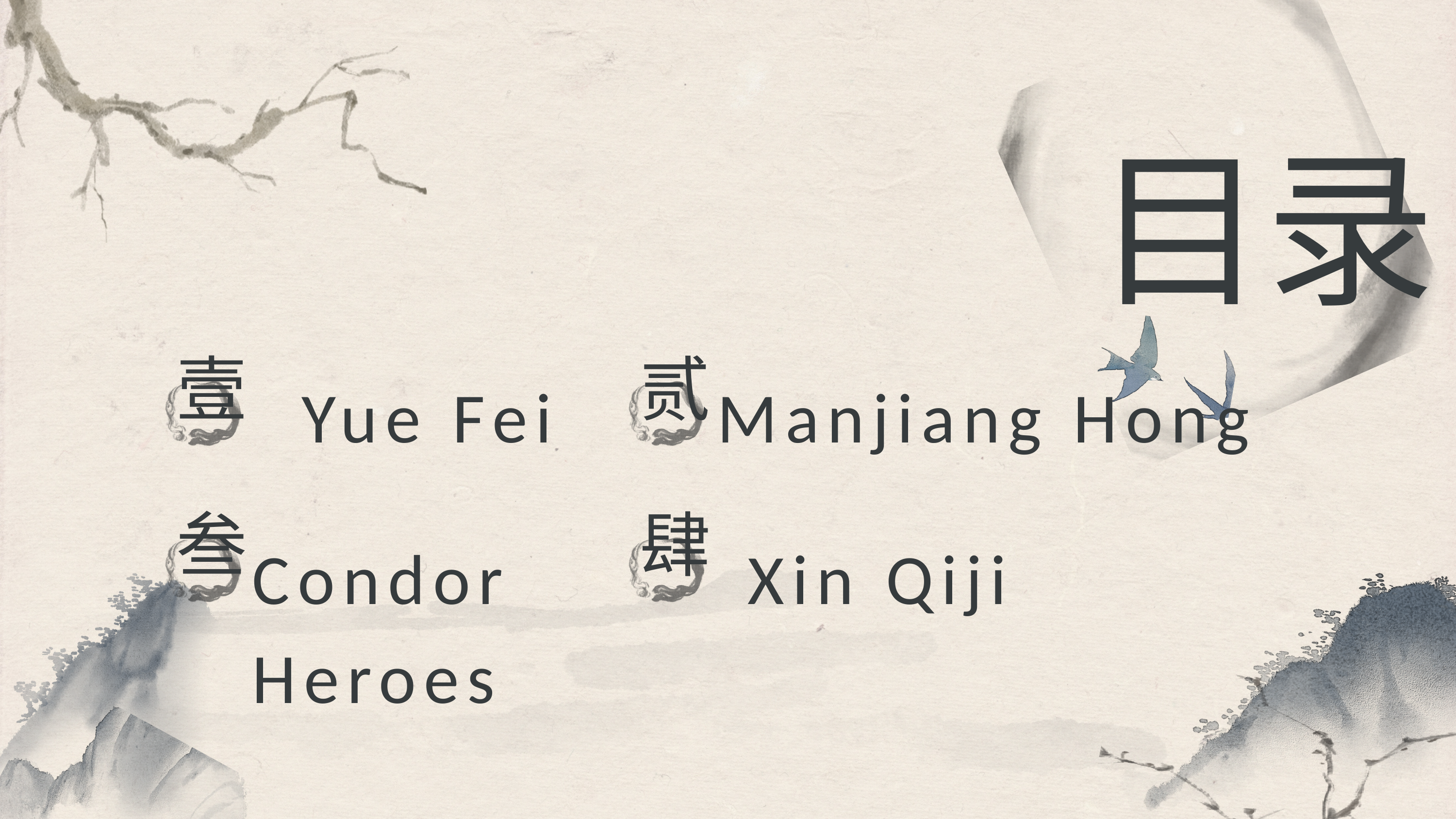

目录

壹

贰

   Yue Fei
Manjiang Hong
叁

肆

Condor Heroes
  Xin Qiji